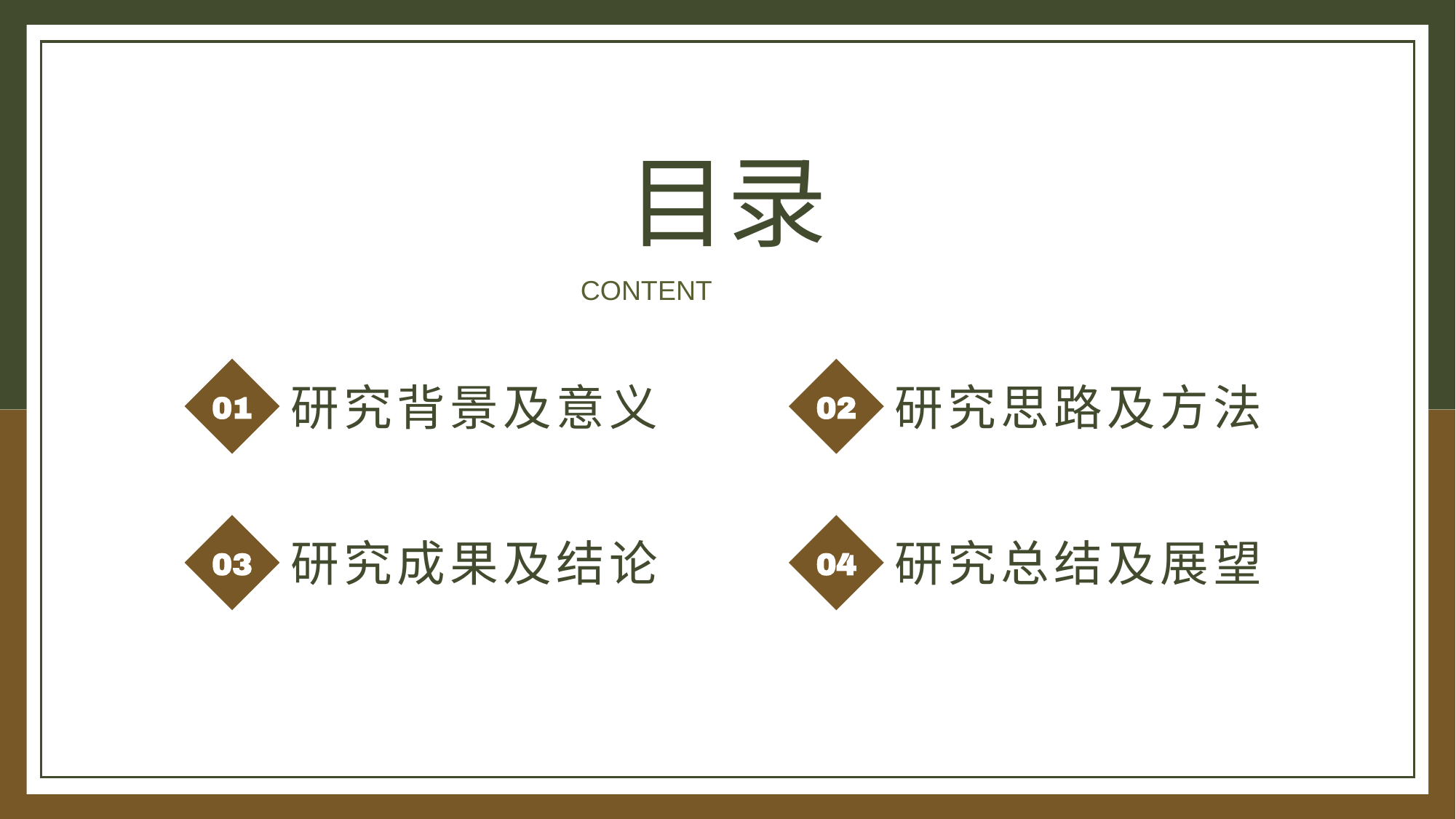

目录
CONTENT

研究背景及意义
01

研究思路及方法
02

研究成果及结论
03

研究总结及展望
04